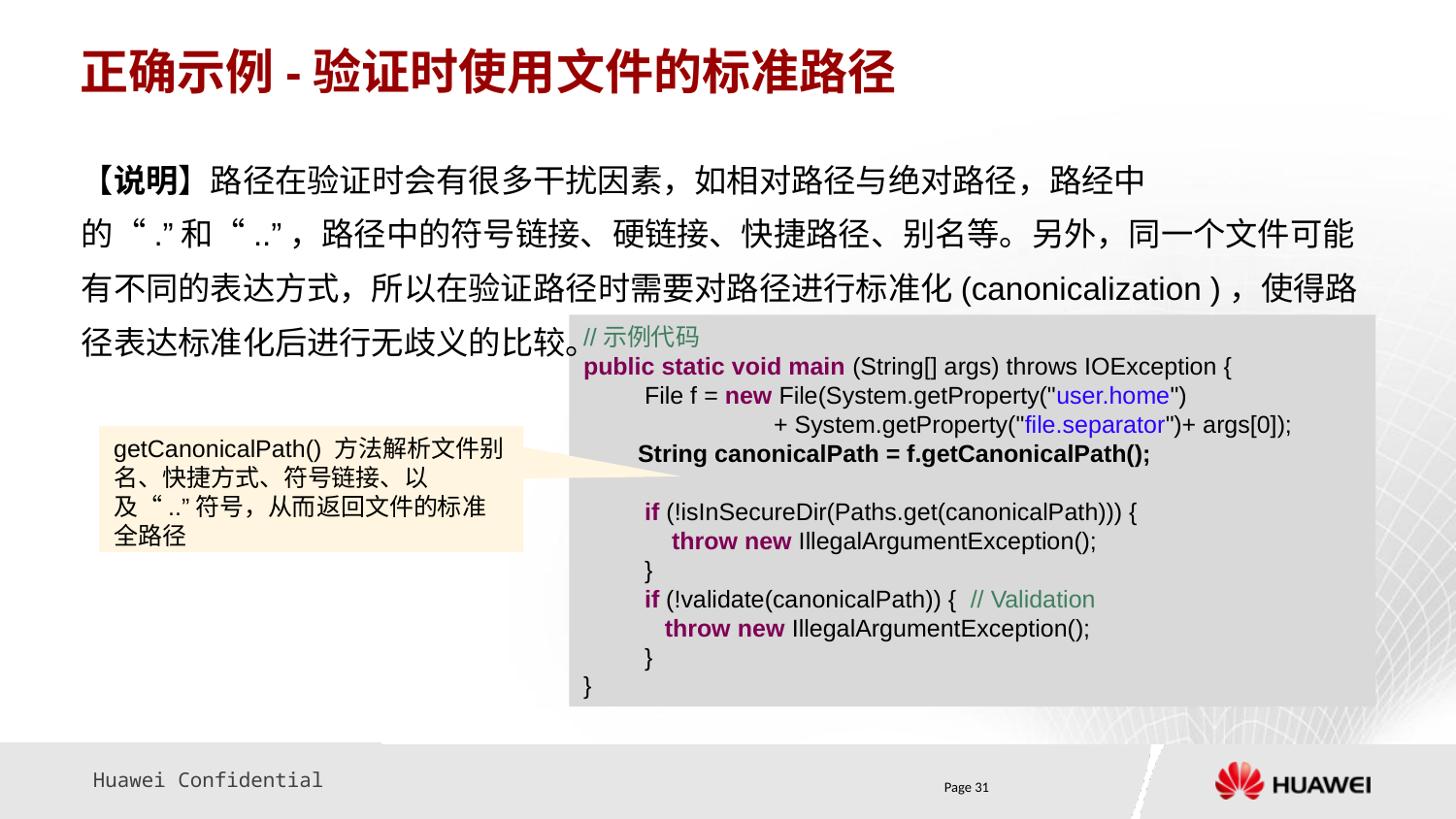

# 正确示例-验证时使用文件的标准路径
【说明】路径在验证时会有很多干扰因素，如相对路径与绝对路径，路经中的“.”和“..”，路径中的符号链接、硬链接、快捷路径、别名等。另外，同一个文件可能有不同的表达方式，所以在验证路径时需要对路径进行标准化(canonicalization )，使得路径表达标准化后进行无歧义的比较。

//示例代码
public static void main (String[] args) throws IOException {
         File f = new File(System.getProperty("user.home")
                            + System.getProperty("file.separator")+ args[0]);
        String canonicalPath = f.getCanonicalPath();

         if (!isInSecureDir(Paths.get(canonicalPath))) {
             throw new IllegalArgumentException();
         }
         if (!validate(canonicalPath)) {  // Validation
            throw new IllegalArgumentException();
         }
}
getCanonicalPath() 方法解析文件别名、快捷方式、符号链接、以及“..”符号，从而返回文件的标准全路径